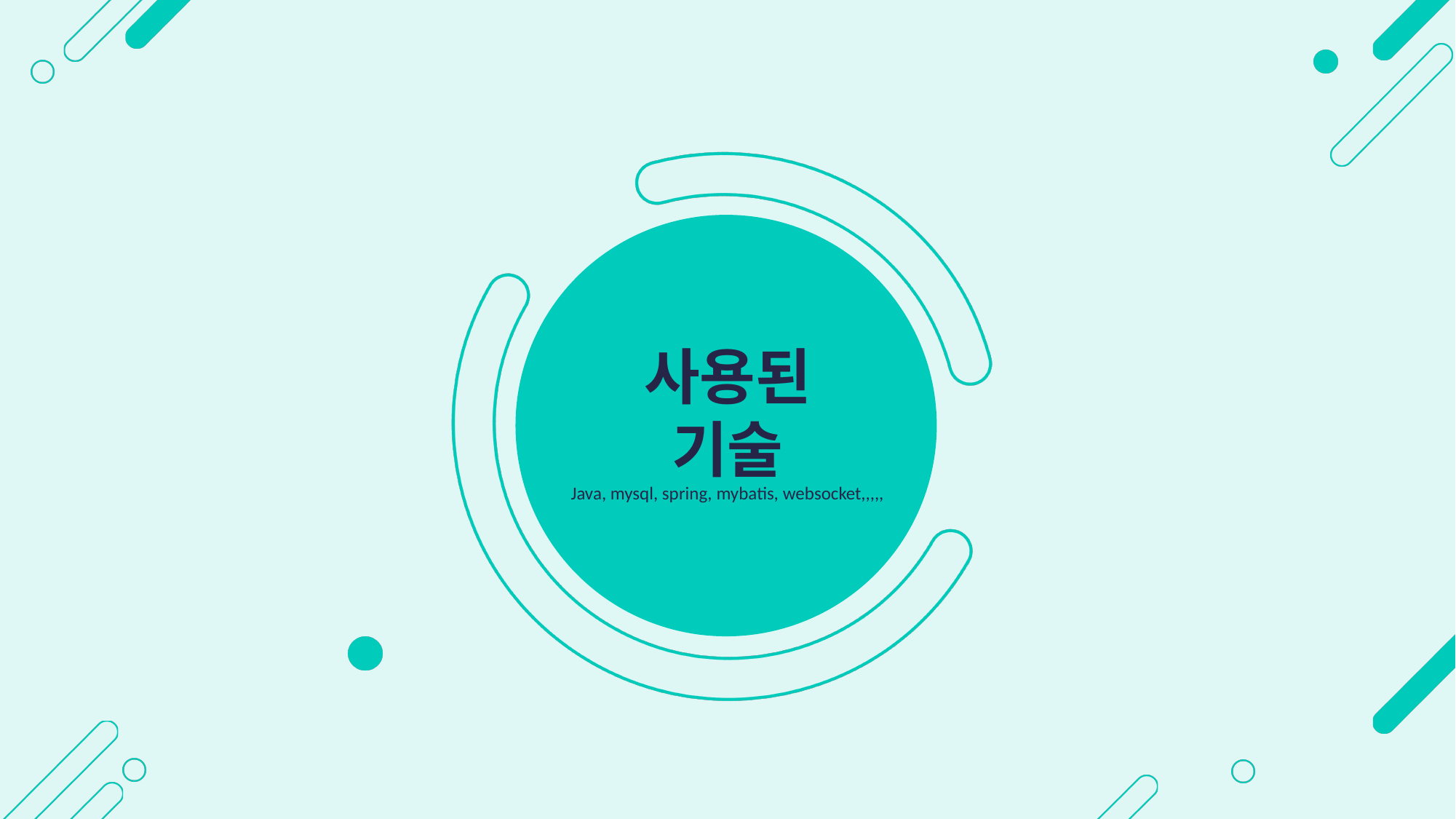

사용된
기술

Java, mysql, spring, mybatis, websocket,,,,,